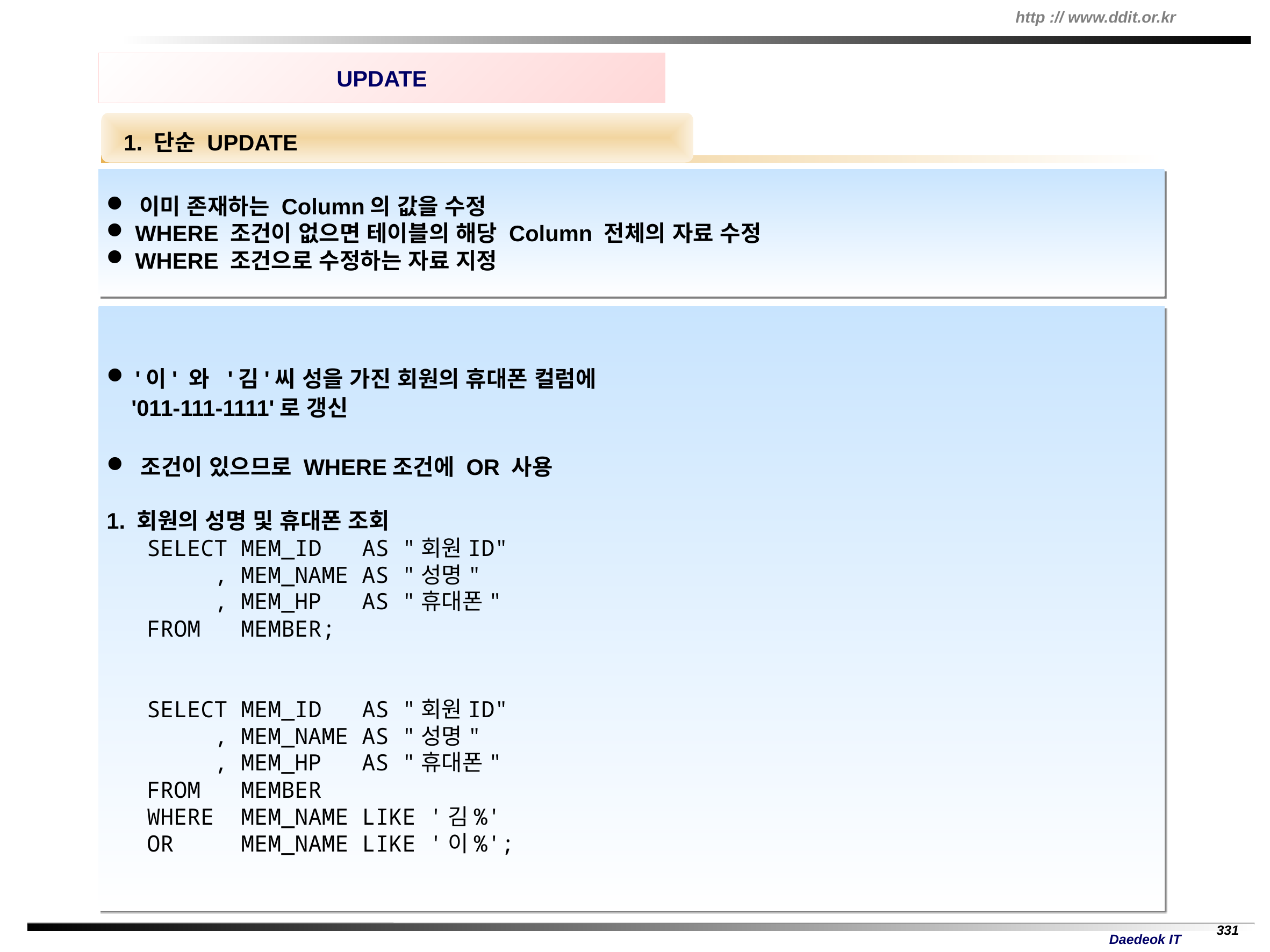

UPDATE
  1. 단순 UPDATE

 이미 존재하는 Column의 값을 수정
 WHERE 조건이 없으면 테이블의 해당 Column 전체의 자료 수정
 WHERE 조건으로 수정하는 자료 지정
 '이' 와  '김'씨 성을 가진 회원의 휴대폰 컬럼에
    '011-111-1111'로 갱신

 조건이 있으므로 WHERE조건에 OR 사용

1. 회원의 성명 및 휴대폰 조회
SELECT MEM_ID   AS "회원ID"
     , MEM_NAME AS "성명"
     , MEM_HP   AS "휴대폰"
FROM   MEMBER;

SELECT MEM_ID   AS "회원ID"
     , MEM_NAME AS "성명"
     , MEM_HP   AS "휴대폰"
FROM   MEMBER
WHERE  MEM_NAME LIKE '김%'
OR     MEM_NAME LIKE '이%';